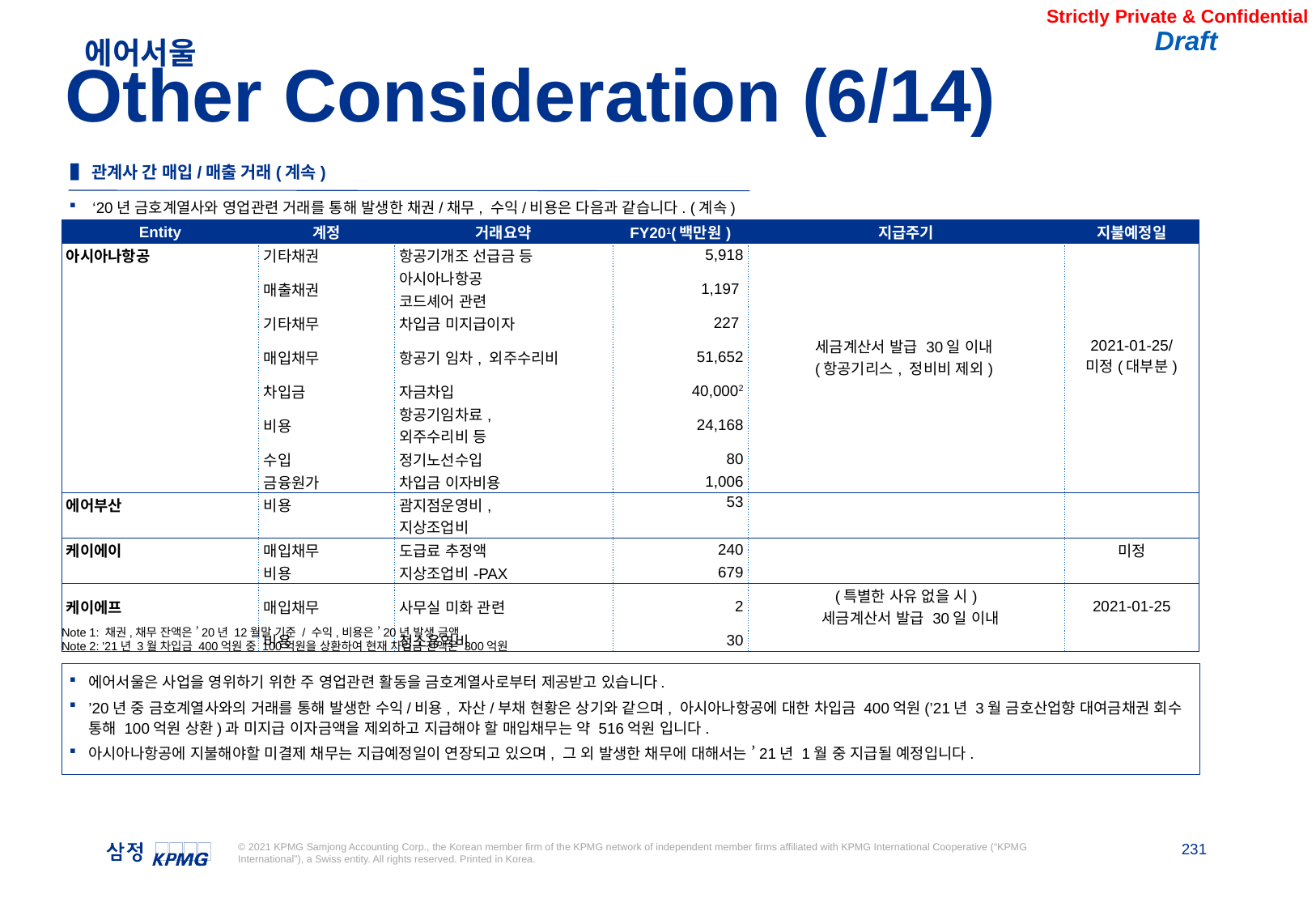

에어서울
Other Consideration (6/14)
▌관계사 간 매입/매출 거래(계속)

 ‘20년 금호계열사와 영업관련 거래를 통해 발생한 채권/채무, 수익/비용은 다음과 같습니다. (계속)
| Entity | 계정 | 거래요약 | FY201(백만원) | 지급주기 | 지불예정일 |
| --- | --- | --- | --- | --- | --- |
| 아시아나항공 | 기타채권 | 항공기개조 선급금 등 | 5,918 |  |  |
|  | 매출채권 | 아시아나항공 코드셰어 관련 | 1,197 |  |  |
|  | 기타채무 | 차입금 미지급이자 | 227 |  |  |
|  | 매입채무 | 항공기 임차, 외주수리비 | 51,652 | 세금계산서 발급 30일 이내 (항공기리스, 정비비 제외) | 2021-01-25/ 미정(대부분) |
|  | 차입금 | 자금차입 | 40,0002 |  |  |
|  | 비용 | 항공기임차료, 외주수리비 등 | 24,168 |  |  |
|  | 수입 | 정기노선수입 | 80 |  |  |
|  | 금융원가 | 차입금 이자비용 | 1,006 |  |  |
| 에어부산 | 비용 | 괌지점운영비, 지상조업비 | 53 |  |  |
| 케이에이 | 매입채무 | 도급료 추정액 | 240 |  | 미정 |
|  | 비용 | 지상조업비-PAX | 679 |  |  |
| 케이에프 | 매입채무 | 사무실 미화 관련 | 2 | (특별한 사유 없을 시) 세금계산서 발급 30일 이내 | 2021-01-25 |
|  | 비용 | 청소용역비 | 30 |  |  |
Note 1: 채권,채무 잔액은 ’20년 12월말 기준 / 수익,비용은 ’20년 발생 금액
Note 2: '21년 3월 차입금 400억원 중 100억원을 상환하여 현재 차입금 잔액은 300억원
에어서울은 사업을 영위하기 위한 주 영업관련 활동을 금호계열사로부터 제공받고 있습니다.
’20년 중 금호계열사와의 거래를 통해 발생한 수익/비용, 자산/부채 현황은 상기와 같으며, 아시아나항공에 대한 차입금 400억원(’21년 3월 금호산업향 대여금채권 회수 통해 100억원 상환)과 미지급 이자금액을 제외하고 지급해야 할 매입채무는 약 516억원 입니다.
아시아나항공에 지불해야할 미결제 채무는 지급예정일이 연장되고 있으며, 그 외 발생한 채무에 대해서는 ’21년 1월 중 지급될 예정입니다.